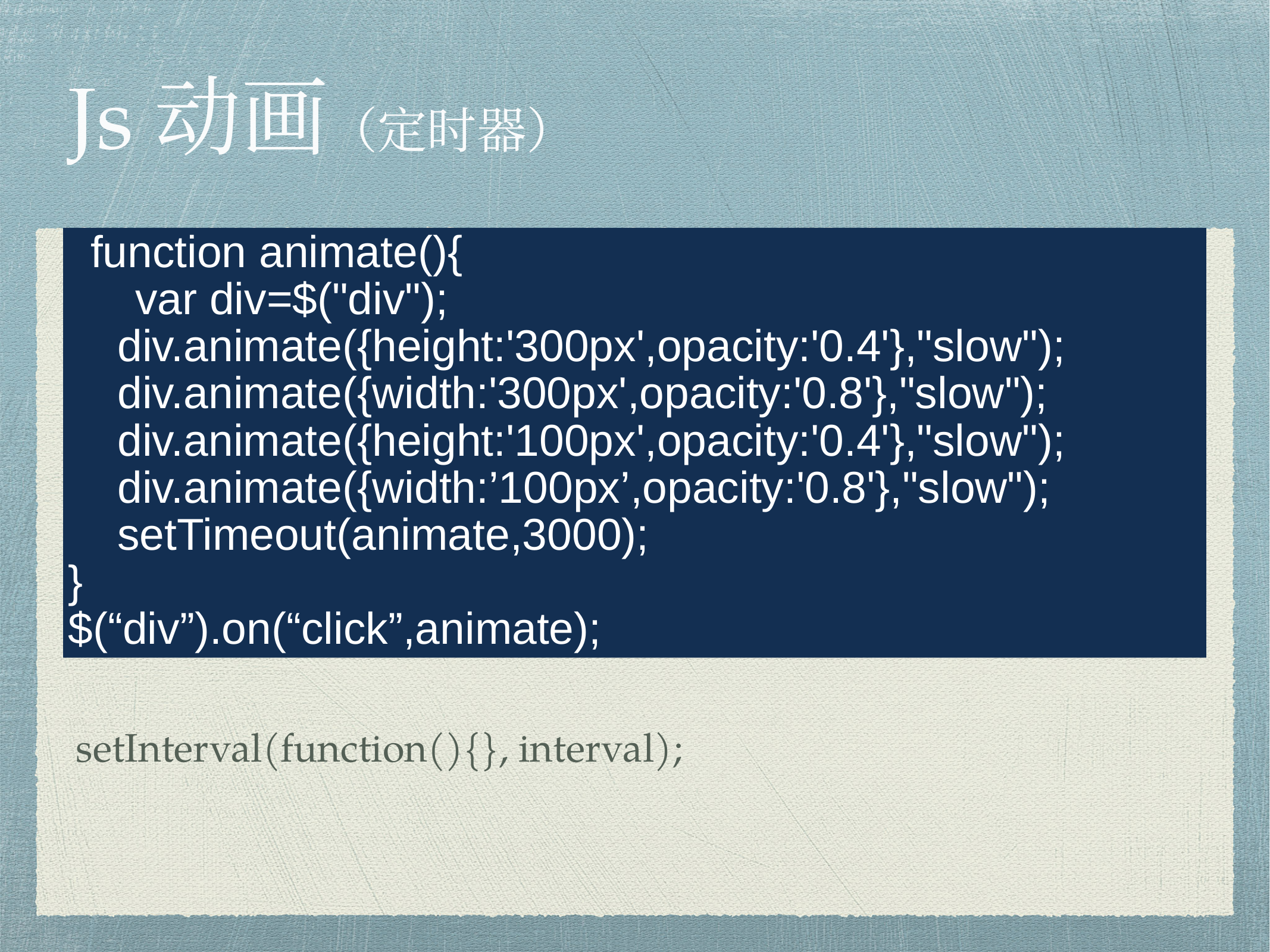

# Js动画（定时器）
function animate(){
var div=$("div");
    div.animate({height:'300px',opacity:'0.4'},"slow");
    div.animate({width:'300px',opacity:'0.8'},"slow");
    div.animate({height:'100px',opacity:'0.4'},"slow");
    div.animate({width:’100px’,opacity:'0.8'},"slow");
    setTimeout(animate,3000);
}
$(“div”).on(“click”,animate);
setInterval(function(){}, interval);